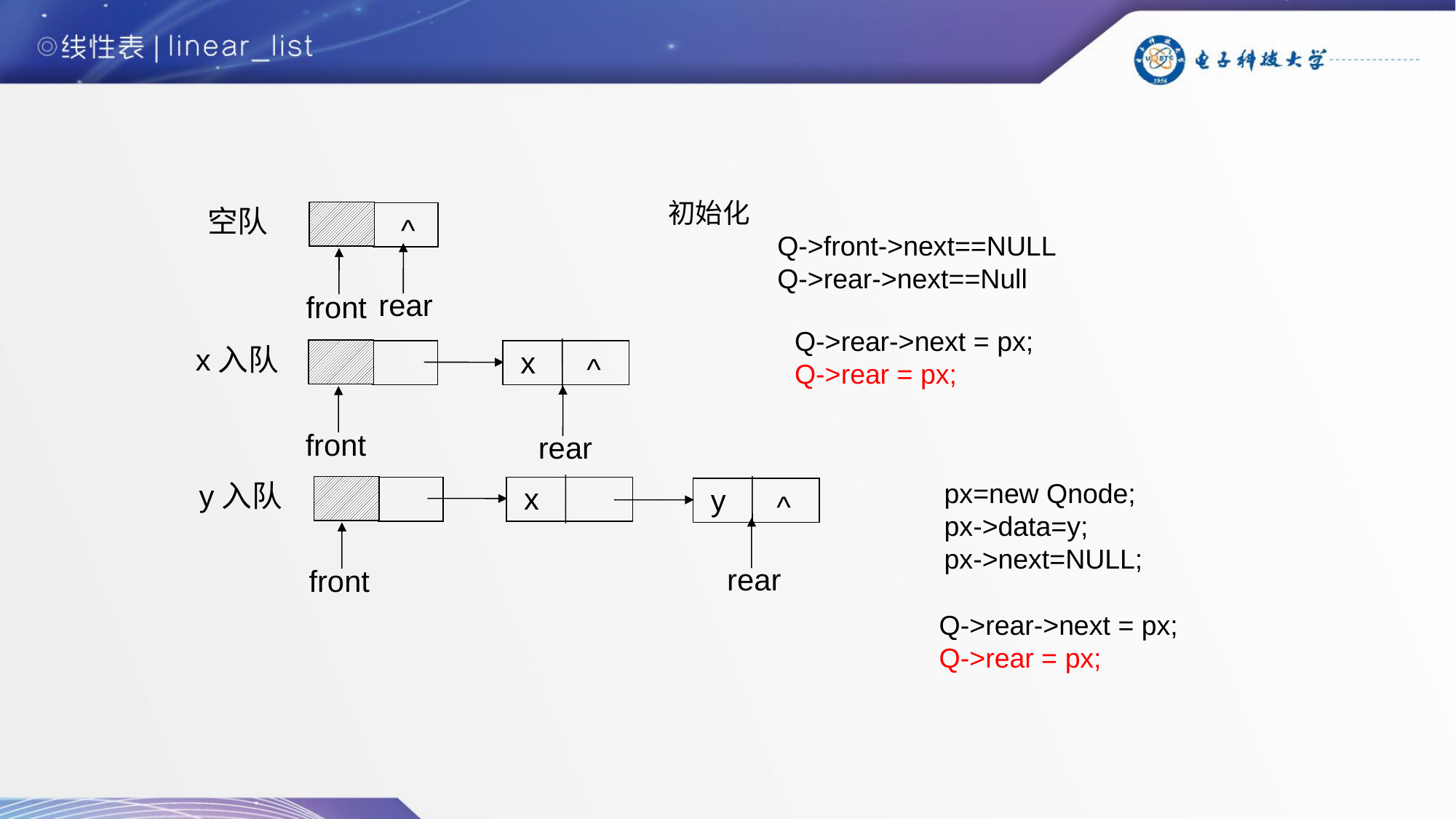

初始化
Q->front->next==NULL
Q->rear->next==Null
空队

rear
front
^
Q->rear->next = px;
Q->rear = px;
x入队
x

^

front
rear
px=new Qnode;
px->data=y;
px->next=NULL;
y入队
x

y

^

rear
front
Q->rear->next = px;
Q->rear = px;